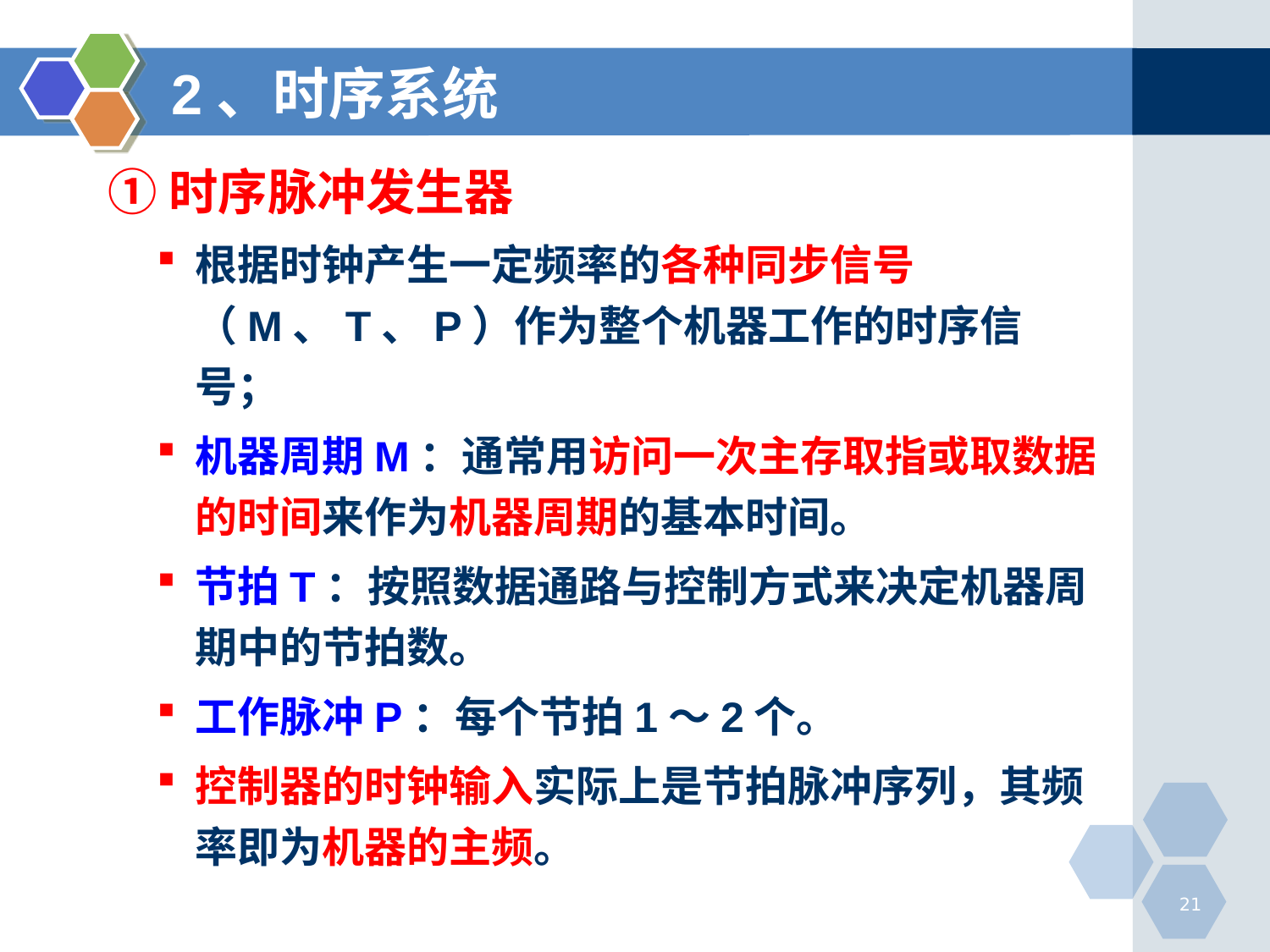

# 2、时序系统
①时序脉冲发生器
根据时钟产生一定频率的各种同步信号（M、T、P）作为整个机器工作的时序信号；
机器周期M：通常用访问一次主存取指或取数据的时间来作为机器周期的基本时间。
节拍T：按照数据通路与控制方式来决定机器周期中的节拍数。
工作脉冲P：每个节拍1～2个。
控制器的时钟输入实际上是节拍脉冲序列，其频率即为机器的主频。
21